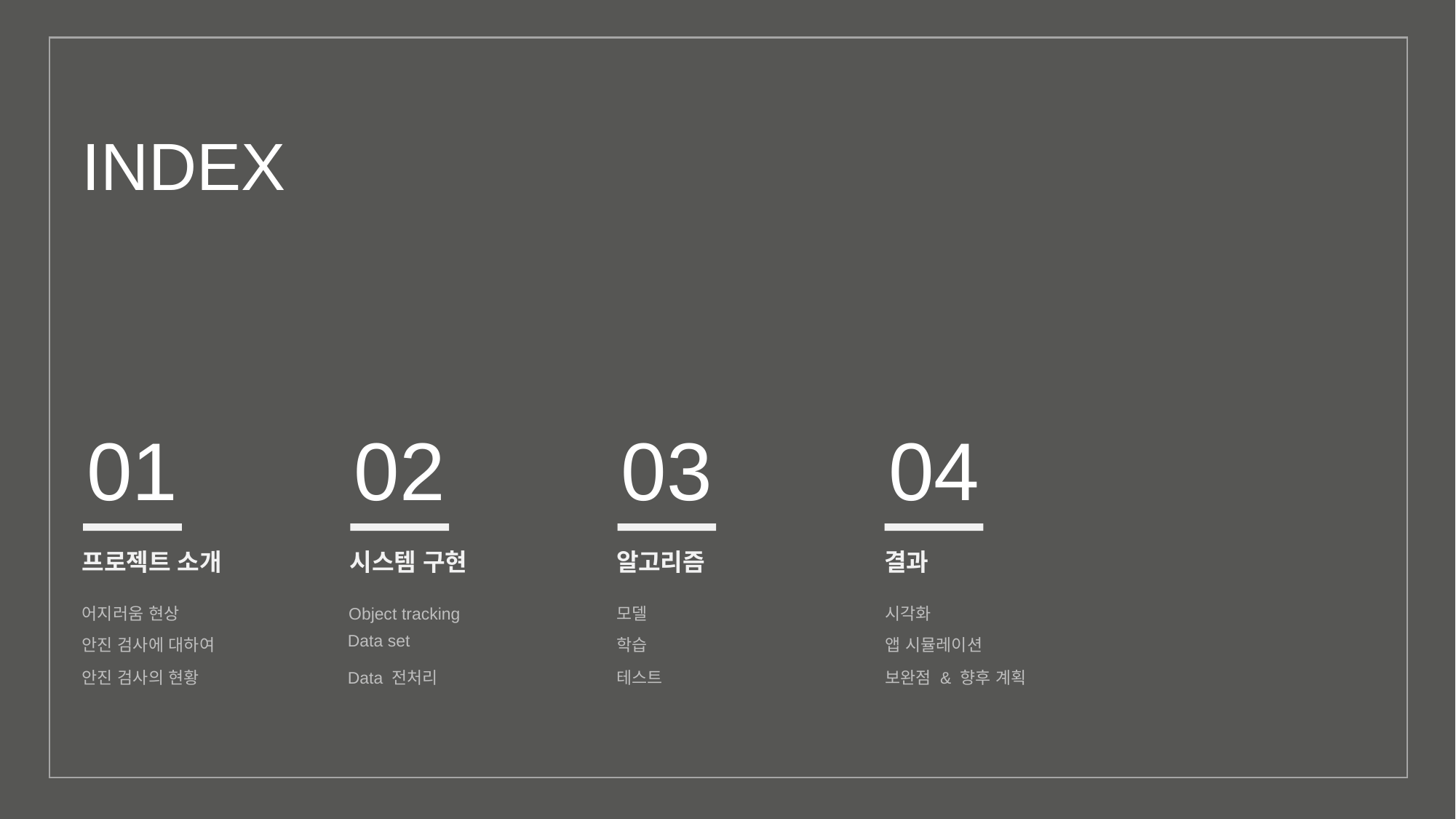

INDEX
01
02
03
04

프로젝트 소개
시스템 구현
알고리즘
결과
어지러움 현상
Object tracking
모델
시각화
Data set
안진 검사에 대하여
학습
앱 시뮬레이션
안진 검사의 현황
Data 전처리
테스트
보완점 & 향후 계획